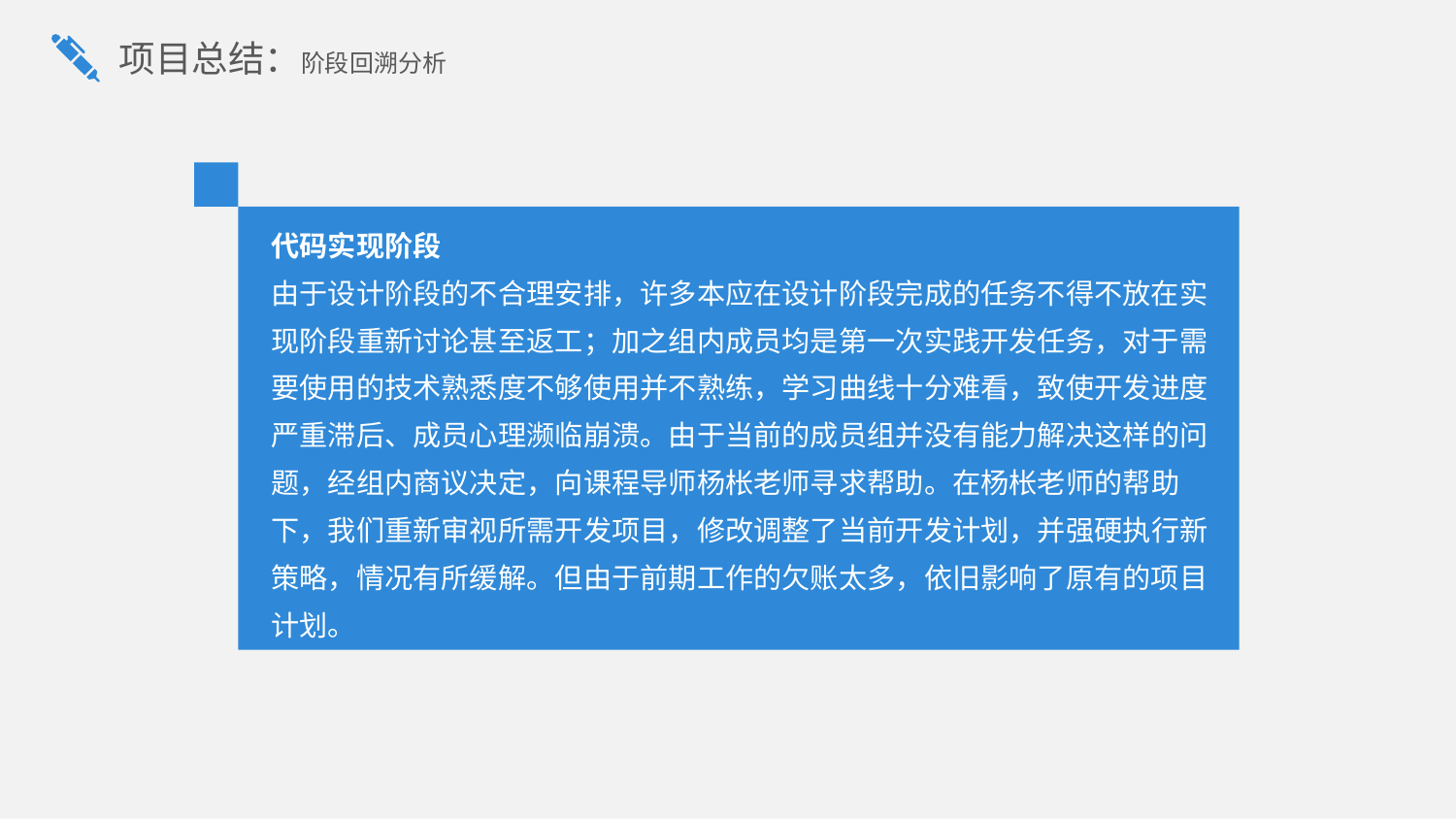

项目总结：阶段回溯分析

代码实现阶段
由于设计阶段的不合理安排，许多本应在设计阶段完成的任务不得不放在实现阶段重新讨论甚至返工；加之组内成员均是第一次实践开发任务，对于需要使用的技术熟悉度不够使用并不熟练，学习曲线十分难看，致使开发进度严重滞后、成员心理濒临崩溃。由于当前的成员组并没有能力解决这样的问题，经组内商议决定，向课程导师杨枨老师寻求帮助。在杨枨老师的帮助下，我们重新审视所需开发项目，修改调整了当前开发计划，并强硬执行新策略，情况有所缓解。但由于前期工作的欠账太多，依旧影响了原有的项目计划。